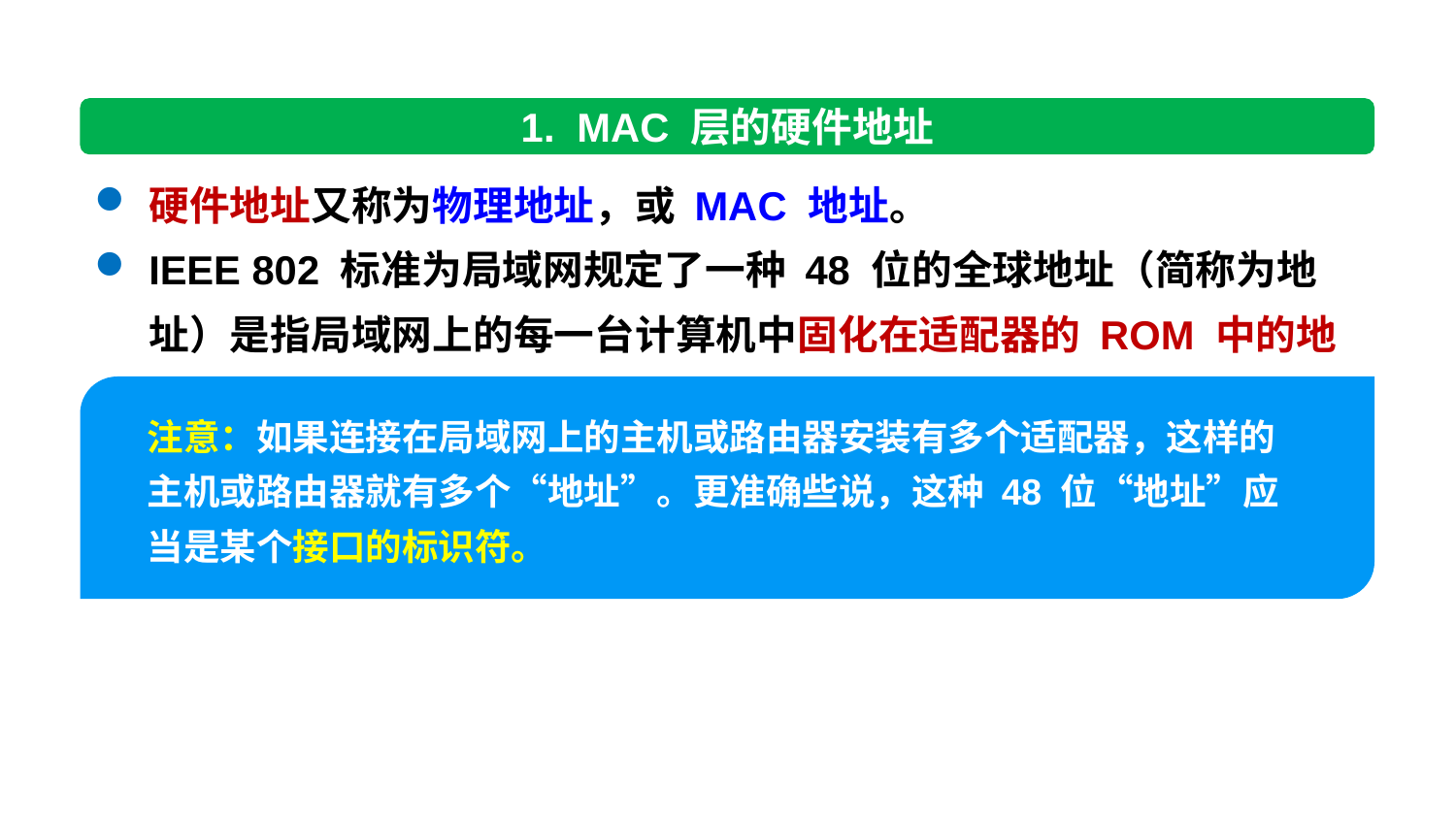

1.  MAC 层的硬件地址

硬件地址又称为物理地址，或 MAC 地址。
IEEE 802 标准为局域网规定了一种 48 位的全球地址（简称为地址）是指局域网上的每一台计算机中固化在适配器的 ROM 中的地址。

注意：如果连接在局域网上的主机或路由器安装有多个适配器，这样的主机或路由器就有多个“地址”。更准确些说，这种 48 位“地址”应当是某个接口的标识符。